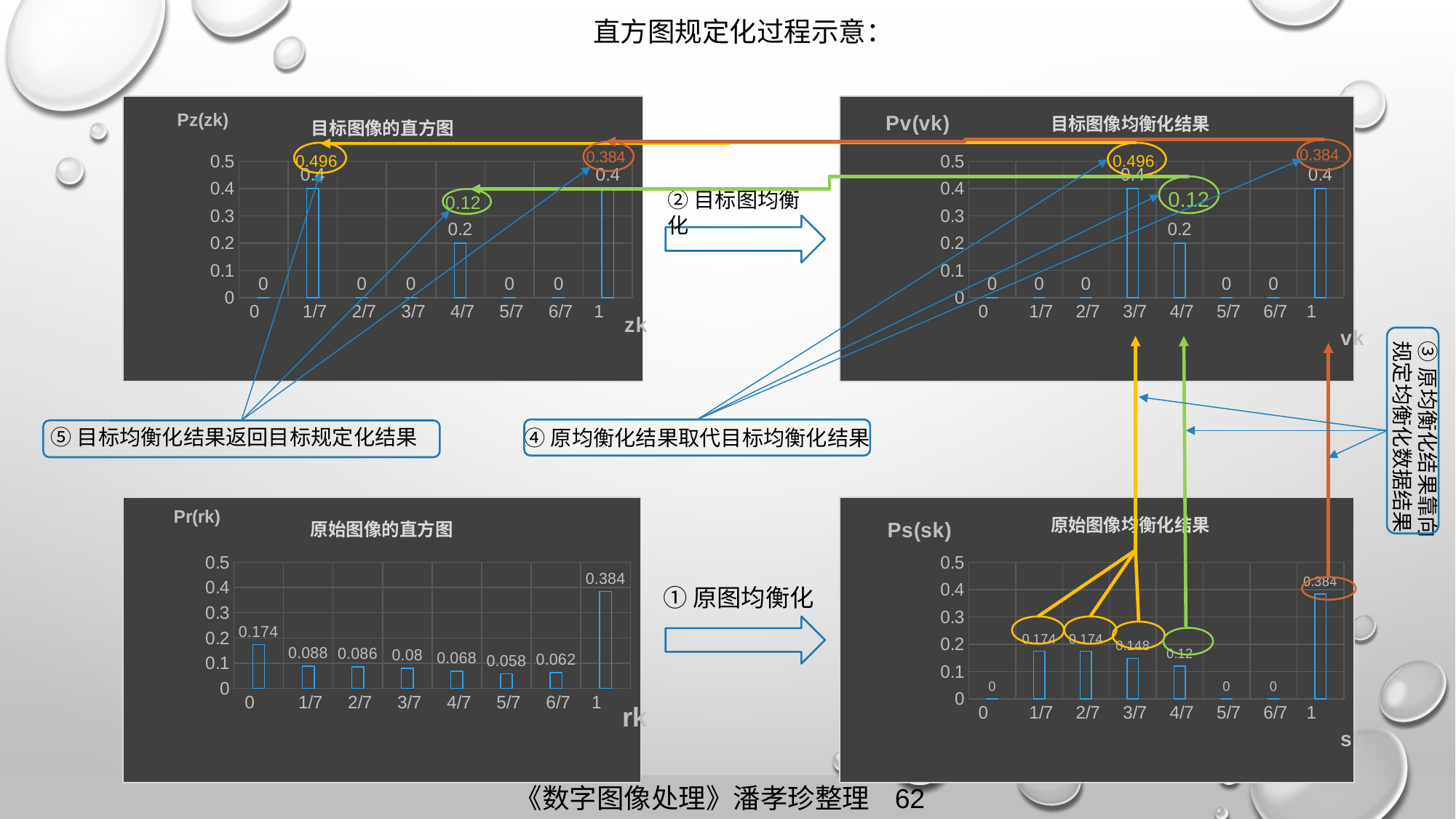

直方图规定化过程示意：

### Chart: 目标图像的直方图

| Category | 系列 1 |
|---|---|
| 0 | 0.0 |
| 0.14285714285714285 | 0.4 |
| 0.2857142857142857 | 0.0 |
| 0.42857142857142899 | 0.0 |
| 0.57142857142857195 | 0.2 |
| 0.71428571428571397 | 0.0 |
| 0.85714285714285698 | 0.0 |
| 1 | 0.4 |

### Chart: 目标图像均衡化结果

| Category | 系列 1 |
|---|---|
| 0 | 0.0 |
| 0.14285714285714285 | 0.0 |
| 0.2857142857142857 | 0.0 |
| 0.42857142857142899 | 0.4 |
| 0.57142857142857195 | 0.2 |
| 0.71428571428571397 | 0.0 |
| 0.85714285714285698 | 0.0 |
| 1 | 0.4 |
0.384

0.496

0.12
②目标图均衡化

### Chart: 原始图像的直方图

| Category | 系列 1 |
|---|---|
| 0 | 0.174 |
| 0.14285714285714285 | 0.088 |
| 0.2857142857142857 | 0.086 |
| 0.42857142857142899 | 0.08 |
| 0.57142857142857195 | 0.068 |
| 0.71428571428571397 | 0.058 |
| 0.85714285714285698 | 0.062 |
| 1 | 0.384 |

### Chart: 原始图像均衡化结果

| Category | 系列 1 |
|---|---|
| 0 | 0.0 |
| 0.14285714285714285 | 0.174 |
| 0.2857142857142857 | 0.174 |
| 0.42857142857142899 | 0.148 |
| 0.57142857142857195 | 0.12 |
| 0.71428571428571397 | 0.0 |
| 0.85714285714285698 | 0.0 |
| 1 | 0.384 |
①原图均衡化

0.384

0.496
0.12

④原均衡化结果取代目标均衡化结果

⑤目标均衡化结果返回目标规定化结果

③原均衡化结果靠向
规定均衡化数据结果